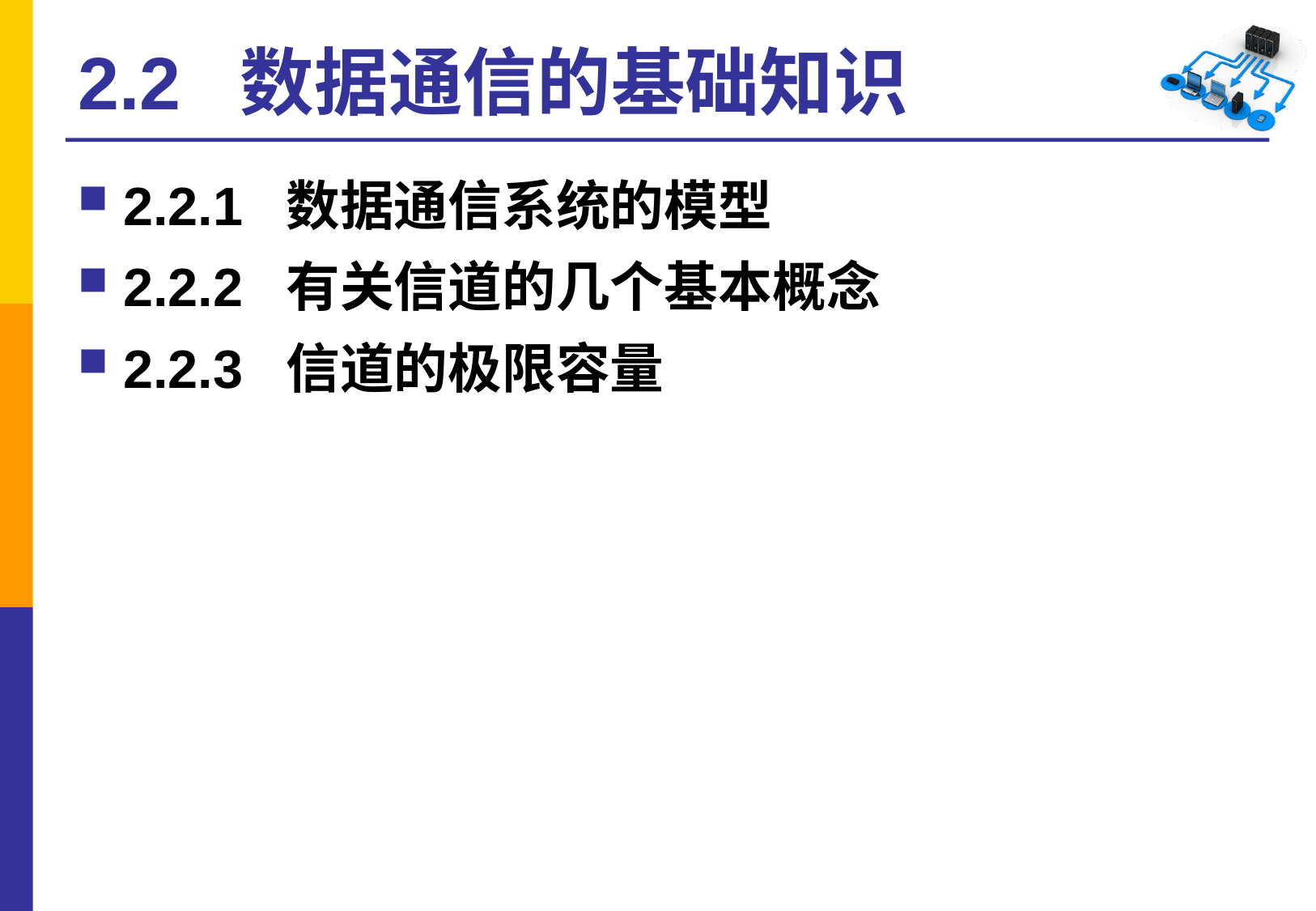

# 2.2  数据通信的基础知识
2.2.1  数据通信系统的模型
2.2.2  有关信道的几个基本概念
2.2.3  信道的极限容量